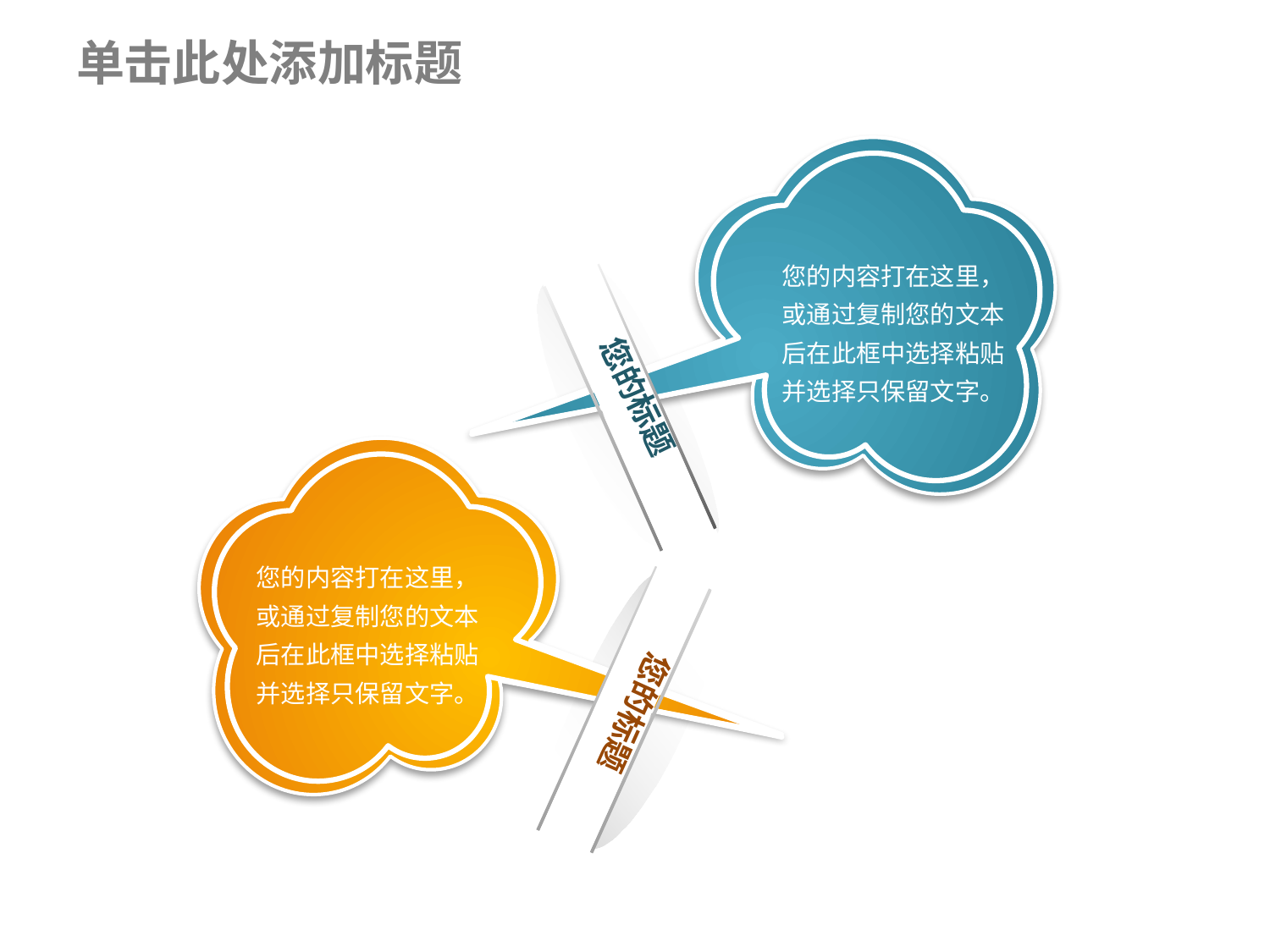

# 单击此处添加标题

您的内容打在这里，或通过复制您的文本后在此框中选择粘贴并选择只保留文字。
您的标题

您的内容打在这里，或通过复制您的文本后在此框中选择粘贴并选择只保留文字。
您的标题